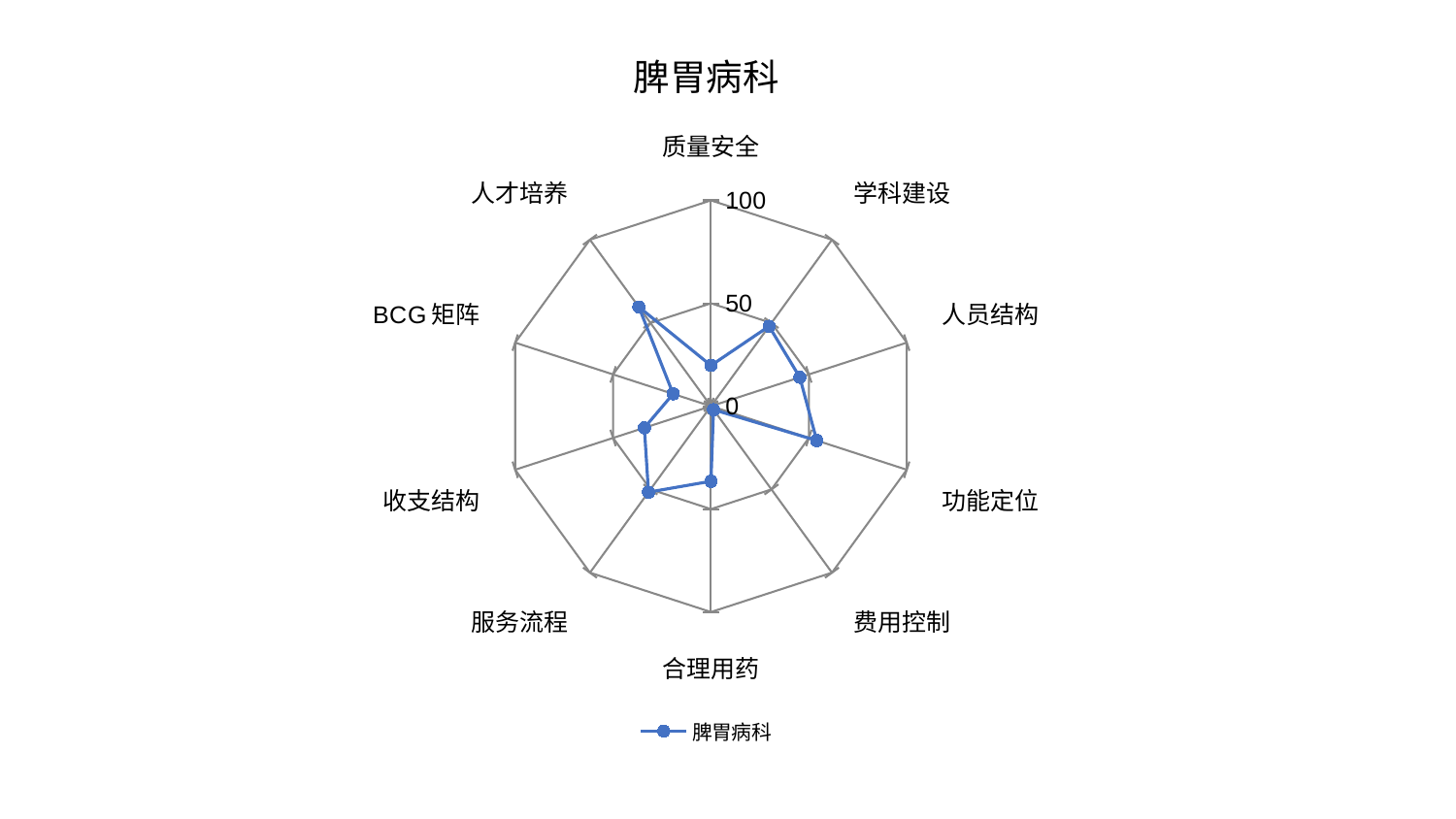

### Chart: 脾胃病科

| Category | 脾胃病科 |
|---|---|
| 质量安全 | 19.785465502606552 |
| 学科建设 | 48.01808718177067 |
| 人员结构 | 45.39749336847268 |
| 功能定位 | 54.030554833882526 |
| 费用控制 | 2.1232061775574294 |
| 合理用药 | 36.489402704951296 |
| 服务流程 | 51.65110977308834 |
| 收支结构 | 34.02050231213459 |
| BCG矩阵 | 19.341381640330166 |
| 人才培养 | 59.58843061223654 |
134